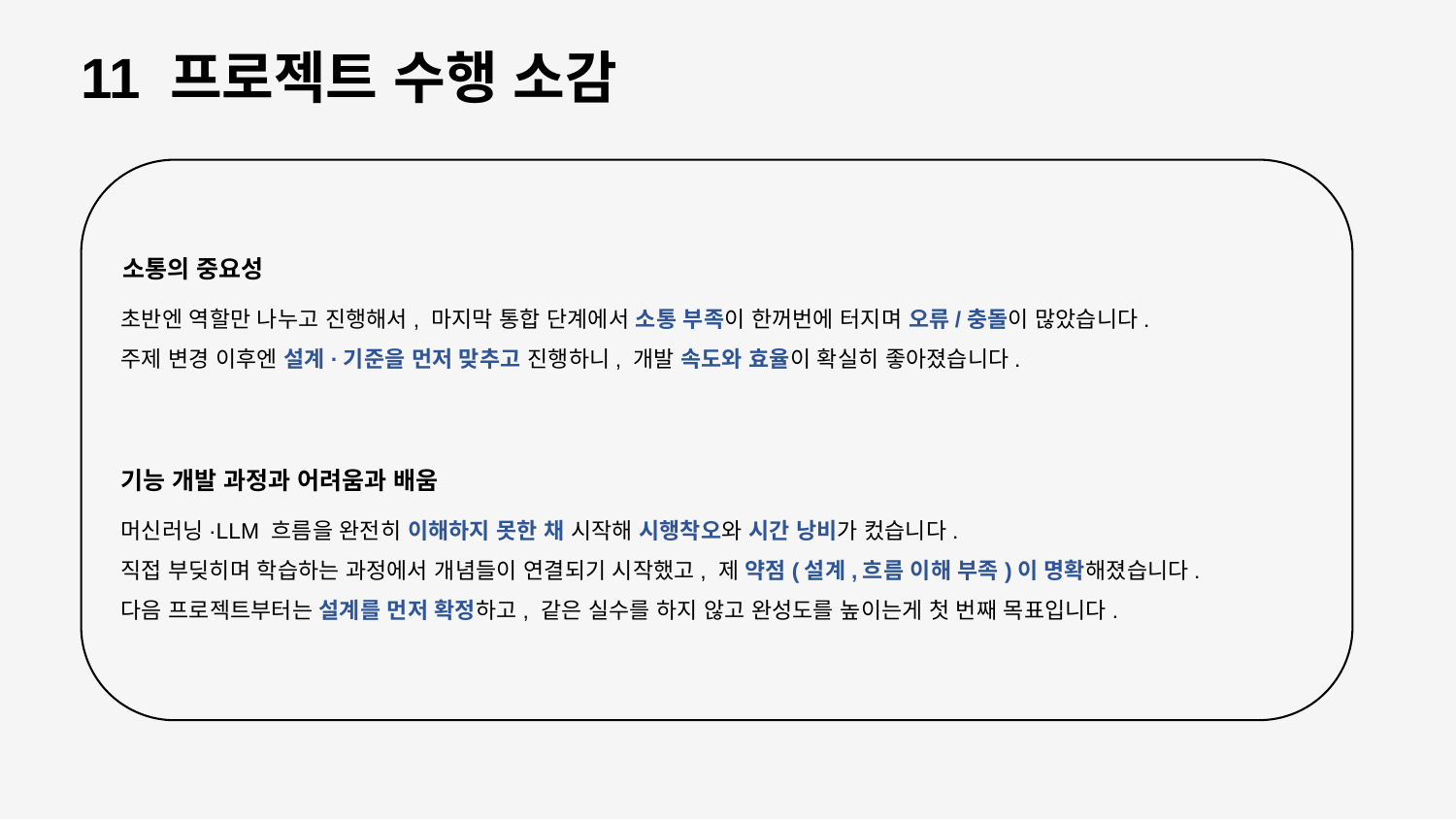

11 프로젝트 수행 소감

소통의 중요성
초반엔 역할만 나누고 진행해서, 마지막 통합 단계에서 소통 부족이 한꺼번에 터지며 오류/충돌이 많았습니다.
주제 변경 이후엔 설계·기준을 먼저 맞추고 진행하니, 개발 속도와 효율이 확실히 좋아졌습니다.
기능 개발 과정과 어려움과 배움
머신러닝·LLM 흐름을 완전히 이해하지 못한 채 시작해 시행착오와 시간 낭비가 컸습니다.
직접 부딪히며 학습하는 과정에서 개념들이 연결되기 시작했고, 제 약점(설계,흐름 이해 부족)이 명확해졌습니다.
다음 프로젝트부터는 설계를 먼저 확정하고, 같은 실수를 하지 않고 완성도를 높이는게 첫 번째 목표입니다.